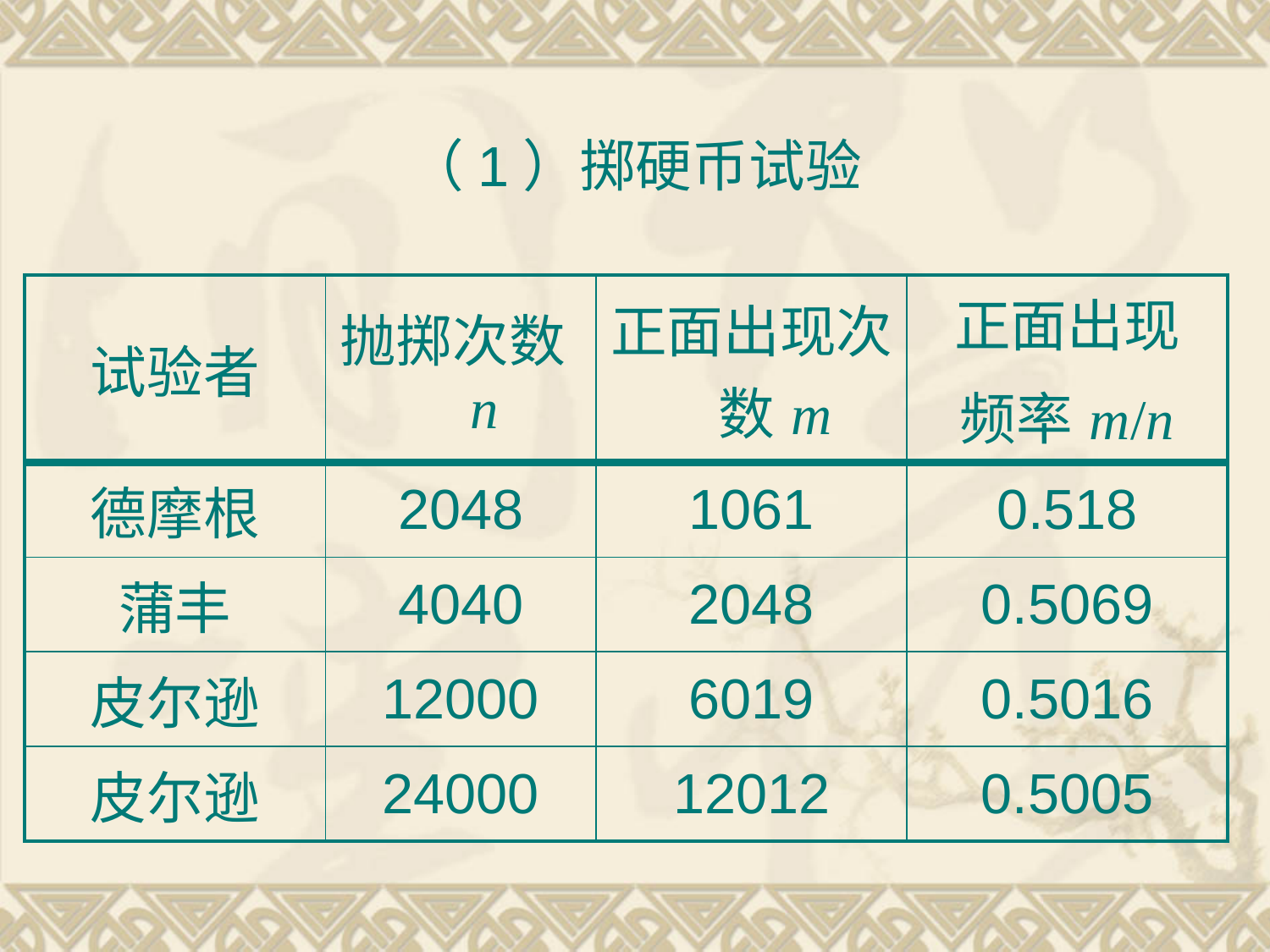

# （1）掷硬币试验
| 试验者 | 抛掷次数n | 正面出现次数m | 正面出现 频率m/n |
| --- | --- | --- | --- |
| 德摩根 | 2048 | 1061 | 0.518 |
| 蒲丰 | 4040 | 2048 | 0.5069 |
| 皮尔逊 | 12000 | 6019 | 0.5016 |
| 皮尔逊 | 24000 | 12012 | 0.5005 |